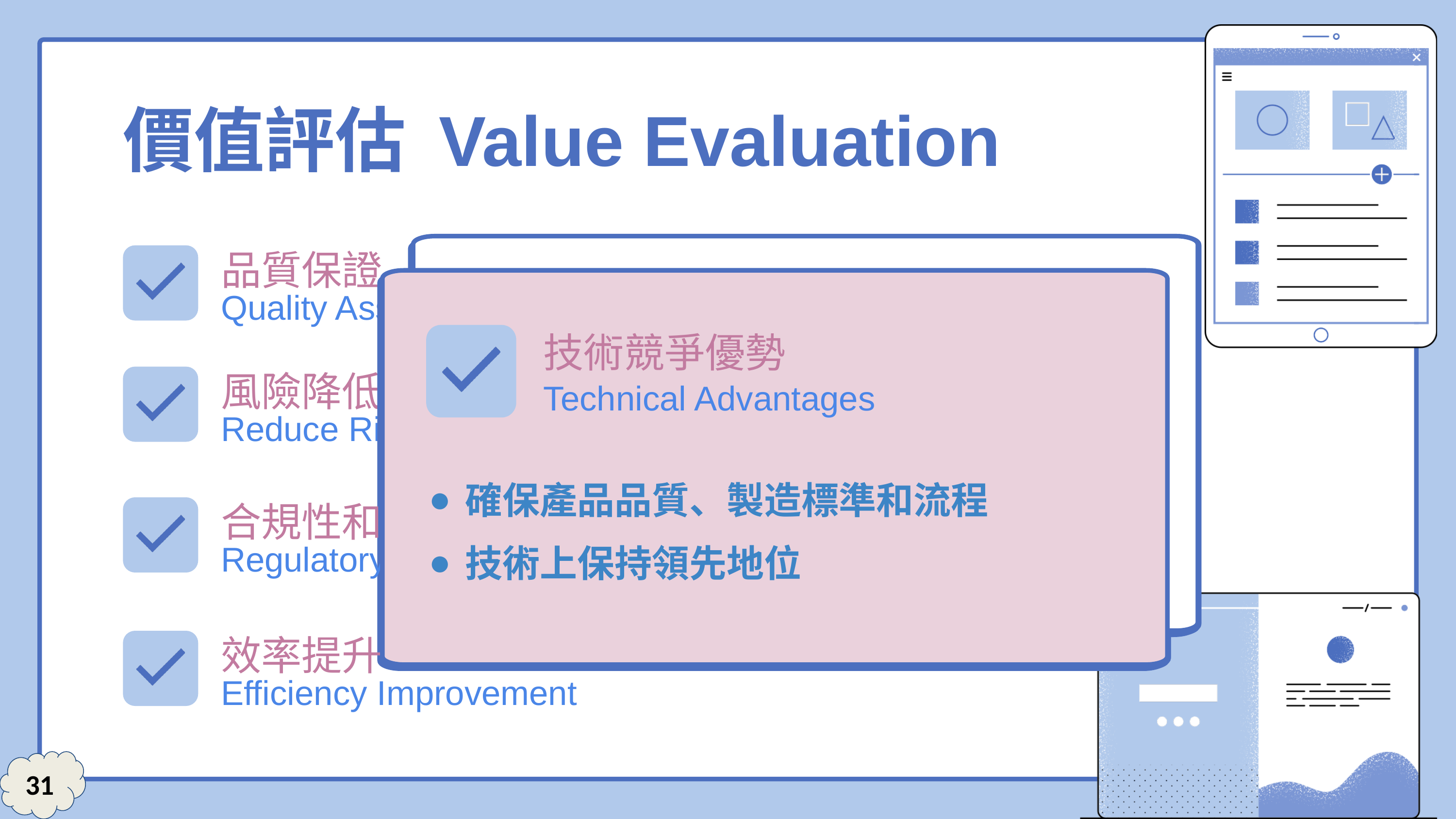

價值評估 Value Evaluation

確保產品品質、製造標準和流程
技術上保持領先地位

技術競爭優勢

Technical Advantages

建立更完整的驗證和確認流程
達到更高的品質標準

流程改進

Process Improvement

產品的品質和可靠性
增強客戶信任和忠誠度

客戶滿意度提升

Improving Customer Satisfaction

自動化測試和確認
減少了人力和時間成本

效率提升

Efficiency Improvement

全面驗證和確認
保證作業正確性
降低了因品質問題而導致的成本和延遲

風險降低

Reduce Risk
品質保證

Quality Assurance

商業規則、自然法則、自然物理定律
開發環境的條件
降低法律風險

合規性和法規遵循

Regulatory Compliance

確保系統、軟體和硬體的品質
使績效評估標準化
節省溝通成本

品質保證

Quality Assurance
客戶滿意度提升

Improving Customer Satisfaction
風險降低

Reduce Risk
流程改進

Process Improvement
合規性和法規遵循

Regulatory Compliance
技術競爭優勢

Technical Advantages

效率提升

Efficiency Improvement
31